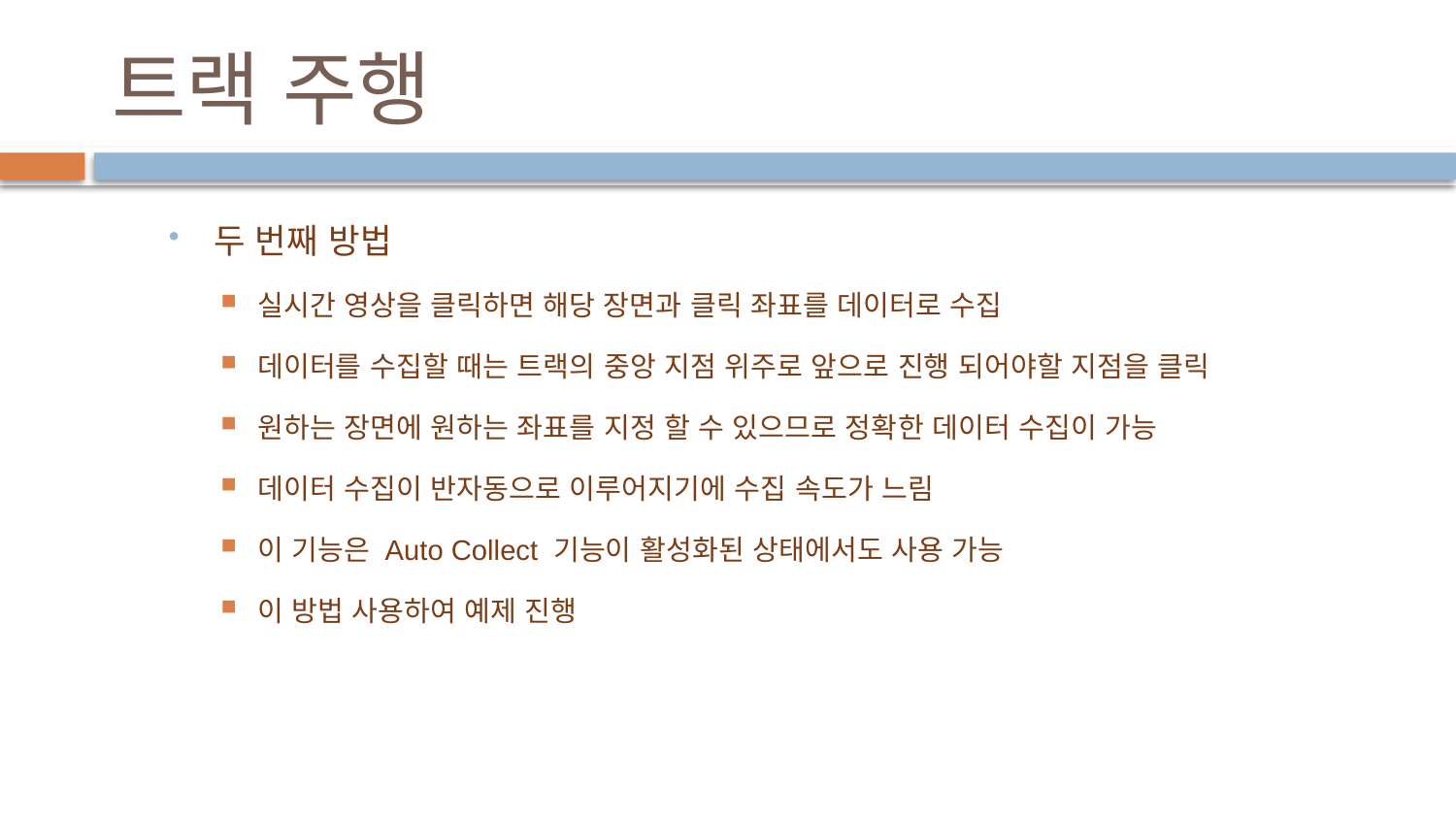

# 트랙 주행
두 번째 방법
실시간 영상을 클릭하면 해당 장면과 클릭 좌표를 데이터로 수집
데이터를 수집할 때는 트랙의 중앙 지점 위주로 앞으로 진행 되어야할 지점을 클릭
원하는 장면에 원하는 좌표를 지정 할 수 있으므로 정확한 데이터 수집이 가능
데이터 수집이 반자동으로 이루어지기에 수집 속도가 느림
이 기능은 Auto Collect 기능이 활성화된 상태에서도 사용 가능
이 방법 사용하여 예제 진행